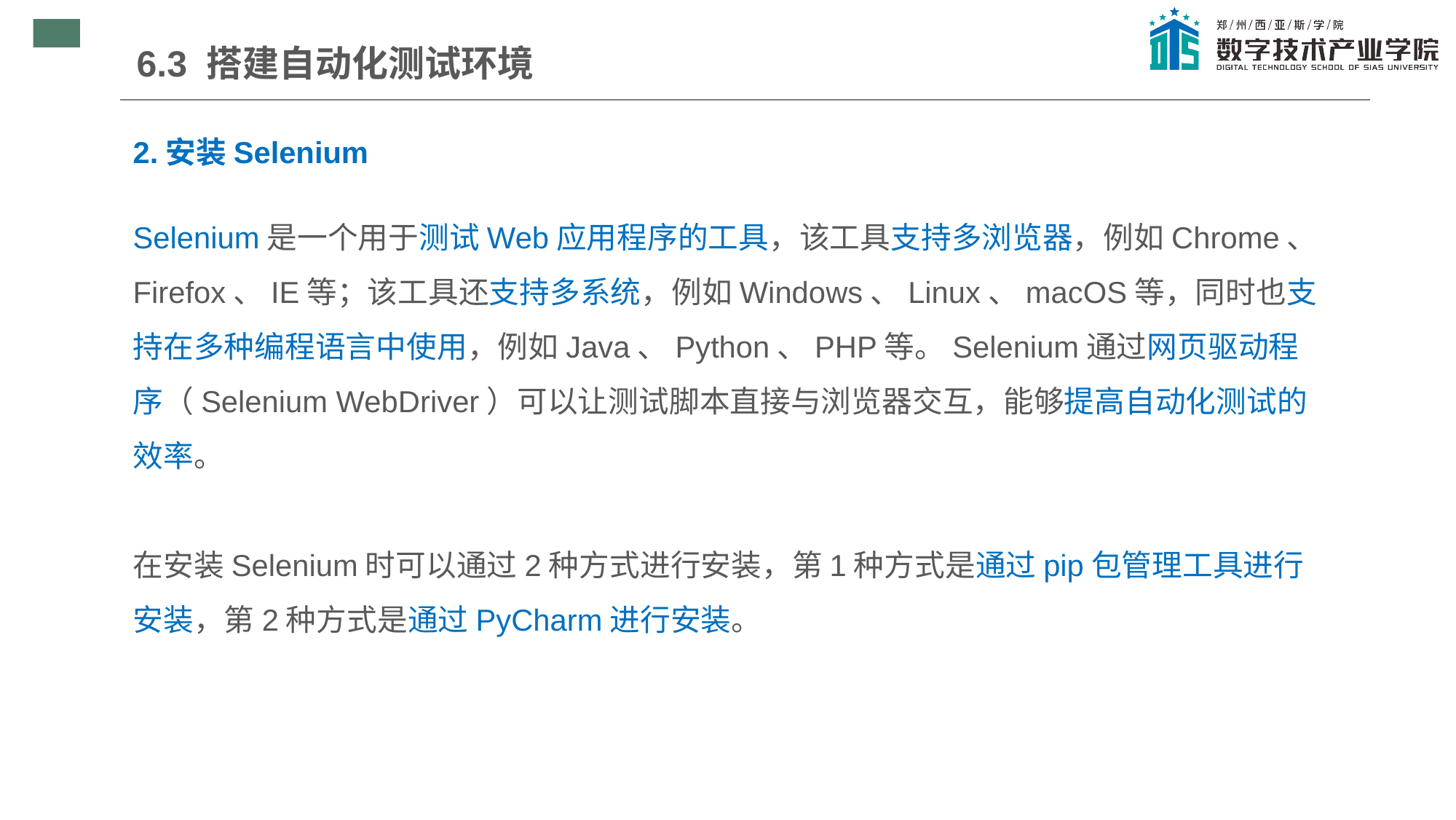

6.3 搭建自动化测试环境
2.安装Selenium
Selenium是一个用于测试Web应用程序的工具，该工具支持多浏览器，例如Chrome、Firefox、IE等；该工具还支持多系统，例如Windows、Linux、macOS等，同时也支持在多种编程语言中使用，例如Java、Python、PHP等。Selenium通过网页驱动程序（Selenium WebDriver）可以让测试脚本直接与浏览器交互，能够提高自动化测试的效率。

在安装Selenium时可以通过2种方式进行安装，第1种方式是通过pip包管理工具进行安装，第2种方式是通过PyCharm进行安装。